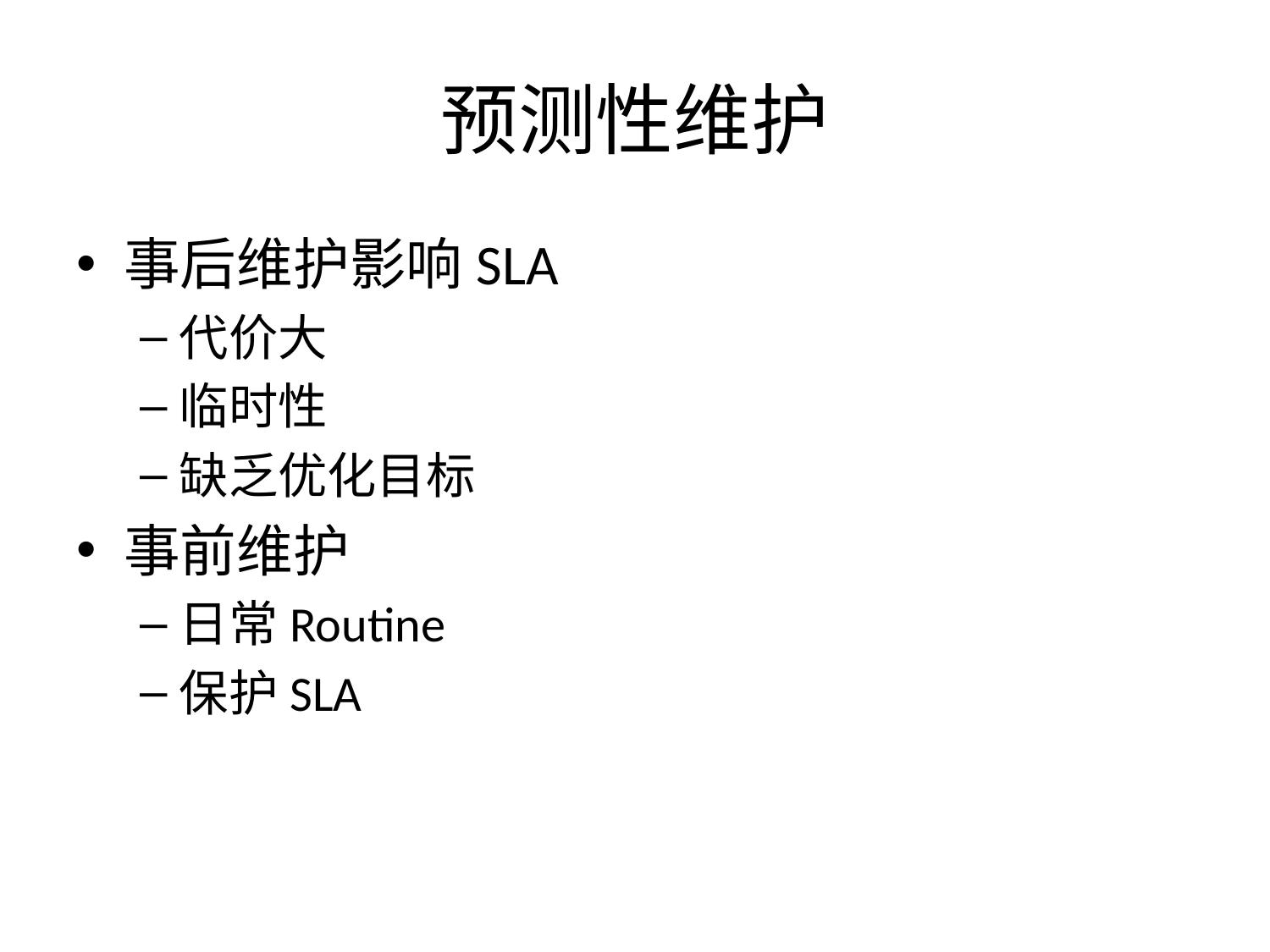

# 预测性维护
事后维护影响SLA
代价大
临时性
缺乏优化目标
事前维护
日常Routine
保护SLA